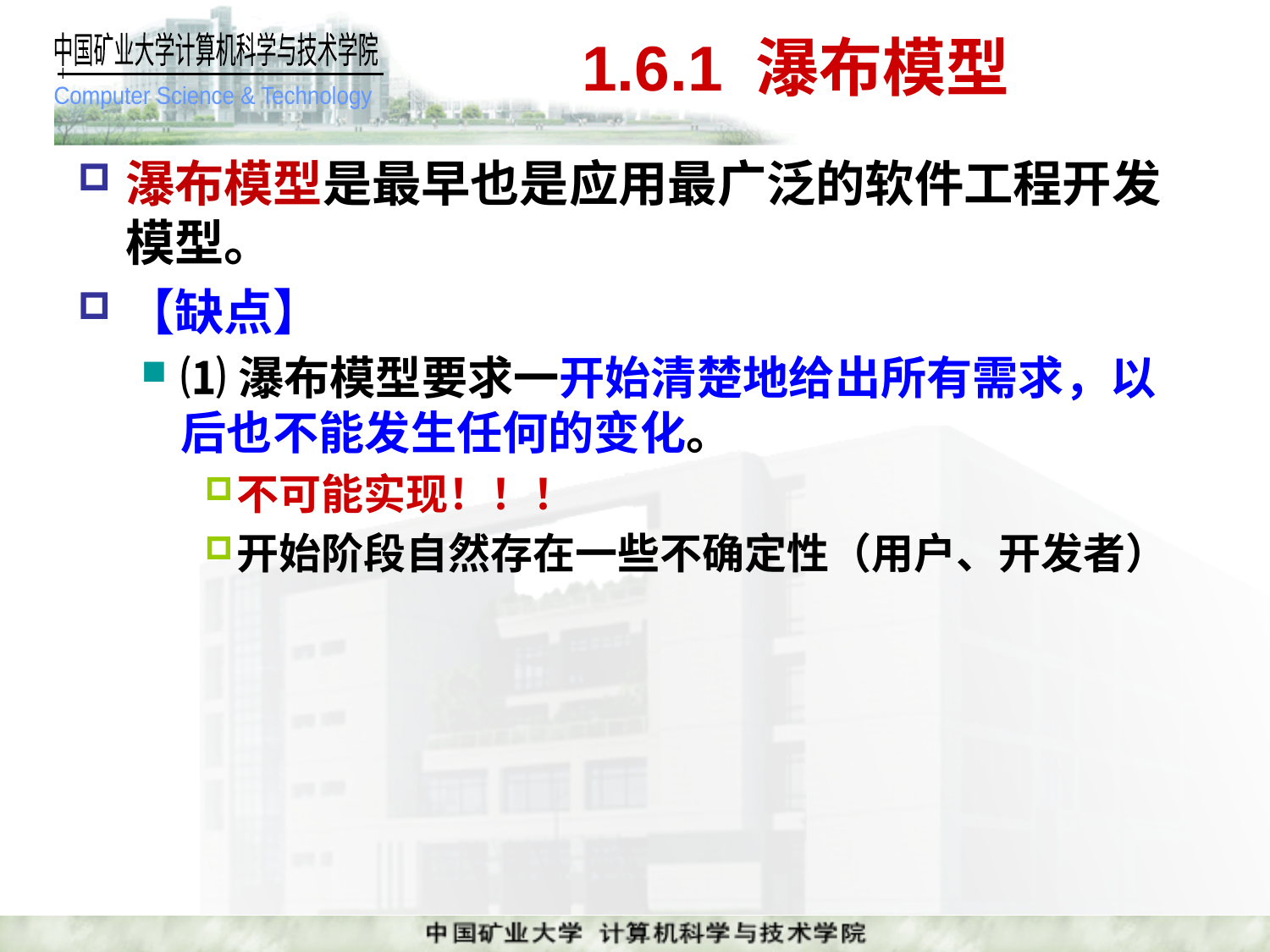

# 1.6.1 瀑布模型
瀑布模型是最早也是应用最广泛的软件工程开发模型。
【缺点】
⑴瀑布模型要求一开始清楚地给出所有需求，以后也不能发生任何的变化。
不可能实现！！！
开始阶段自然存在一些不确定性（用户、开发者）
94